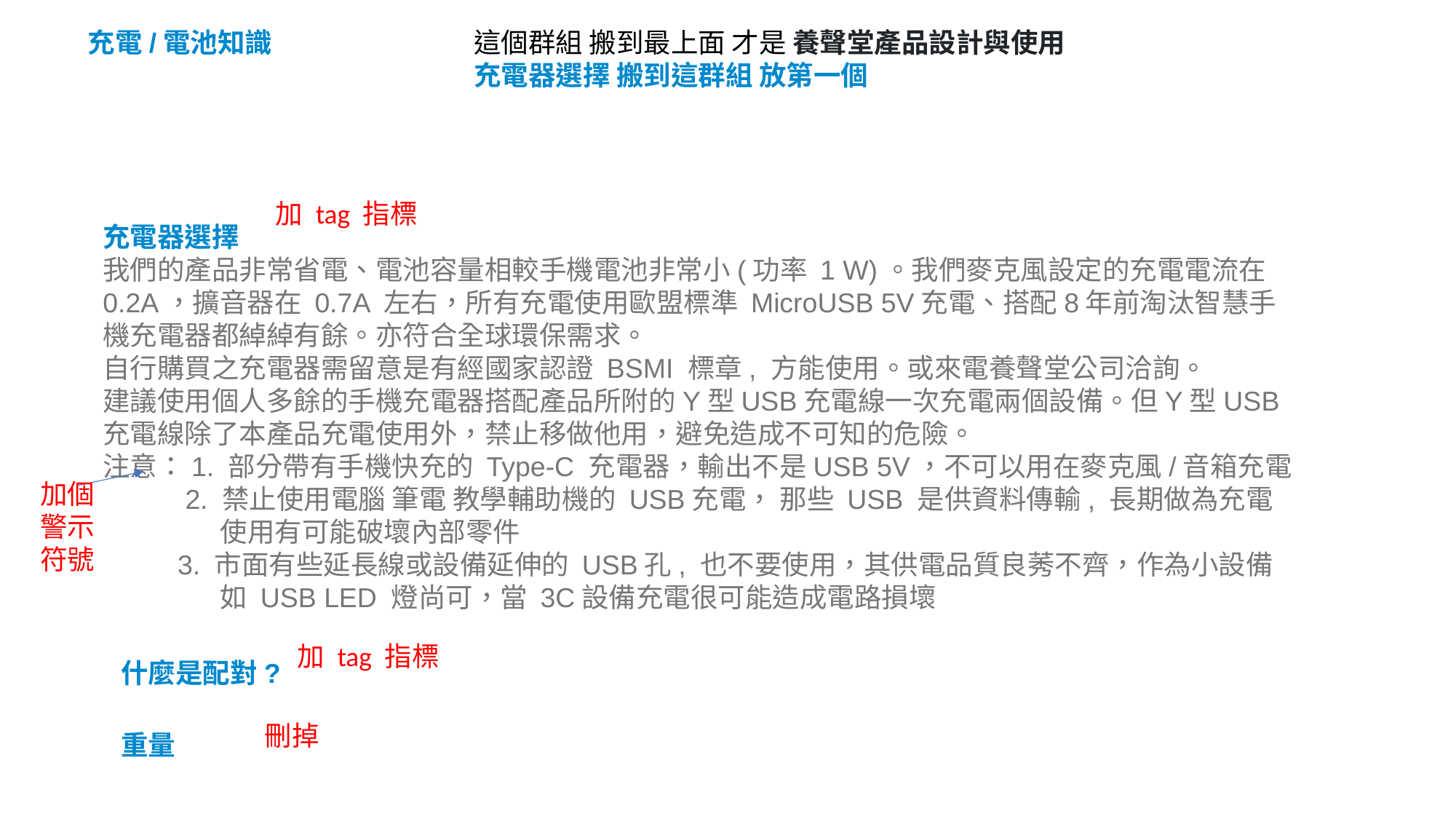

充電/電池知識
這個群組 搬到最上面 才是 養聲堂產品設計與使用
充電器選擇 搬到這群組 放第一個

加 tag 指標
充電器選擇
我們的產品非常省電、電池容量相較手機電池非常小(功率 1 W)。我們麥克風設定的充電電流在 0.2A，擴音器在 0.7A 左右，所有充電使用歐盟標準 MicroUSB 5V充電、搭配8年前淘汰智慧手機充電器都綽綽有餘。亦符合全球環保需求。
自行購買之充電器需留意是有經國家認證 BSMI 標章, 方能使用。或來電養聲堂公司洽詢。
建議使用個人多餘的手機充電器搭配產品所附的Y型USB充電線一次充電兩個設備。但Y型USB充電線除了本產品充電使用外，禁止移做他用，避免造成不可知的危險。
注意：1. 部分帶有手機快充的 Type-C 充電器，輸出不是USB 5V，不可以用在麥克風/音箱充電
 2. 禁止使用電腦 筆電 教學輔助機的 USB充電， 那些 USB 是供資料傳輸, 長期做為充電使用有可能破壞內部零件
3. 市面有些延長線或設備延伸的 USB孔, 也不要使用，其供電品質良莠不齊，作為小設備如 USB LED 燈尚可，當 3C設備充電很可能造成電路損壞
加個警示符號
加 tag 指標
什麼是配對?
刪掉
重量